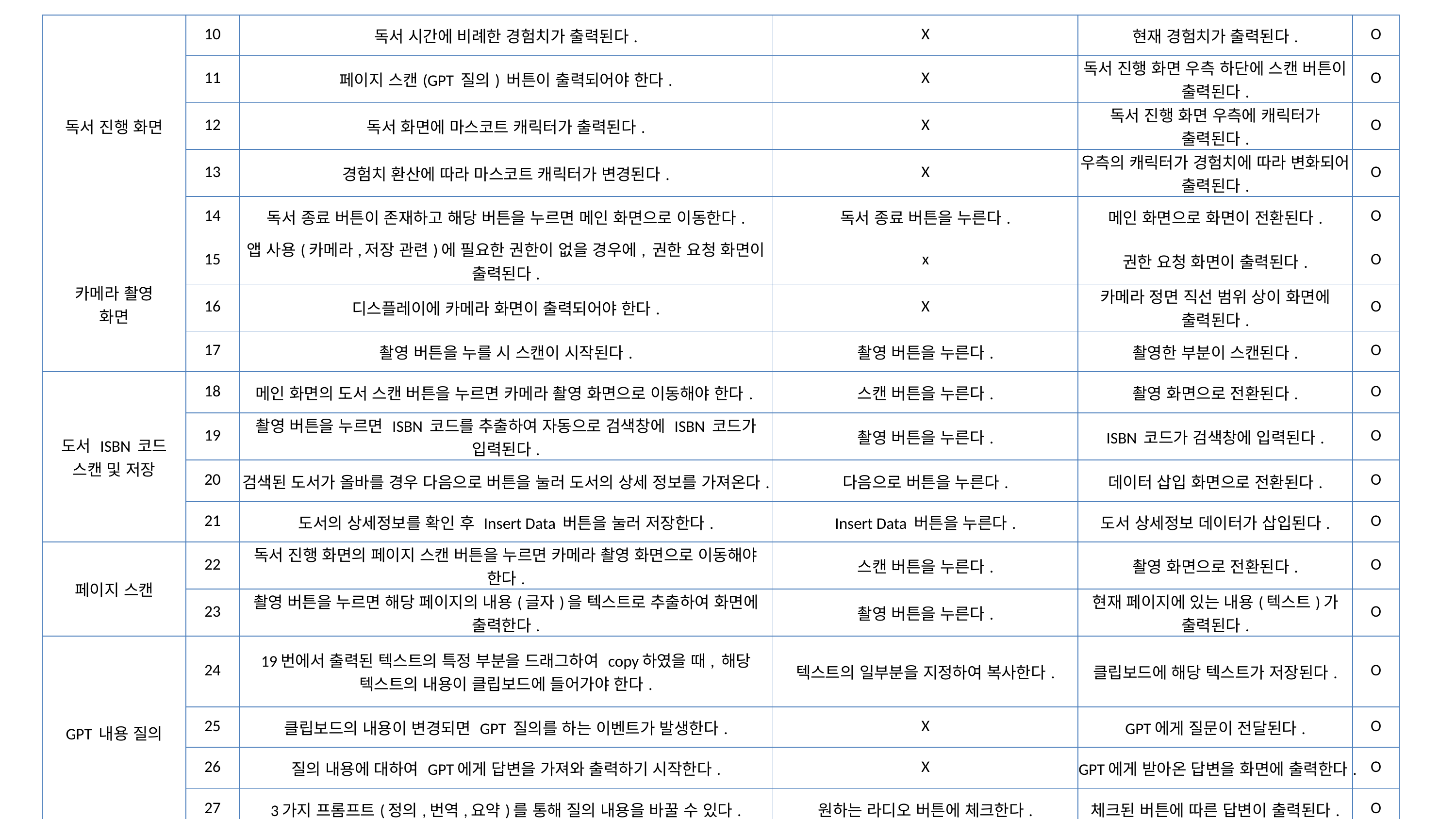

| 독서 진행 화면 | 10 | 독서 시간에 비례한 경험치가 출력된다. | X | 현재 경험치가 출력된다. | O |
| --- | --- | --- | --- | --- | --- |
|  | 11 | 페이지 스캔(GPT 질의) 버튼이 출력되어야 한다. | X | 독서 진행 화면 우측 하단에 스캔 버튼이 출력된다. | O |
|  | 12 | 독서 화면에 마스코트 캐릭터가 출력된다. | X | 독서 진행 화면 우측에 캐릭터가 출력된다. | O |
|  | 13 | 경험치 환산에 따라 마스코트 캐릭터가 변경된다. | X | 우측의 캐릭터가 경험치에 따라 변화되어 출력된다. | O |
|  | 14 | 독서 종료 버튼이 존재하고 해당 버튼을 누르면 메인 화면으로 이동한다. | 독서 종료 버튼을 누른다. | 메인 화면으로 화면이 전환된다. | O |
| 카메라 촬영 화면 | 15 | 앱 사용(카메라,저장 관련)에 필요한 권한이 없을 경우에, 권한 요청 화면이 출력된다. | x | 권한 요청 화면이 출력된다. | O |
|  | 16 | 디스플레이에 카메라 화면이 출력되어야 한다. | X | 카메라 정면 직선 범위 상이 화면에 출력된다. | O |
|  | 17 | 촬영 버튼을 누를 시 스캔이 시작된다. | 촬영 버튼을 누른다. | 촬영한 부분이 스캔된다. | O |
| 도서 ISBN 코드 스캔 및 저장 | 18 | 메인 화면의 도서 스캔 버튼을 누르면 카메라 촬영 화면으로 이동해야 한다. | 스캔 버튼을 누른다. | 촬영 화면으로 전환된다. | O |
|  | 19 | 촬영 버튼을 누르면 ISBN 코드를 추출하여 자동으로 검색창에 ISBN 코드가 입력된다. | 촬영 버튼을 누른다. | ISBN 코드가 검색창에 입력된다. | O |
|  | 20 | 검색된 도서가 올바를 경우 다음으로 버튼을 눌러 도서의 상세 정보를 가져온다. | 다음으로 버튼을 누른다. | 데이터 삽입 화면으로 전환된다. | O |
|  | 21 | 도서의 상세정보를 확인 후 Insert Data 버튼을 눌러 저장한다. | Insert Data 버튼을 누른다. | 도서 상세정보 데이터가 삽입된다. | O |
| 페이지 스캔 | 22 | 독서 진행 화면의 페이지 스캔 버튼을 누르면 카메라 촬영 화면으로 이동해야 한다. | 스캔 버튼을 누른다. | 촬영 화면으로 전환된다. | O |
|  | 23 | 촬영 버튼을 누르면 해당 페이지의 내용(글자)을 텍스트로 추출하여 화면에 출력한다. | 촬영 버튼을 누른다. | 현재 페이지에 있는 내용(텍스트)가 출력된다. | O |
| GPT 내용 질의 | 24 | 19번에서 출력된 텍스트의 특정 부분을 드래그하여 copy하였을 때, 해당 텍스트의 내용이 클립보드에 들어가야 한다. | 텍스트의 일부분을 지정하여 복사한다. | 클립보드에 해당 텍스트가 저장된다. | O |
|  | 25 | 클립보드의 내용이 변경되면 GPT 질의를 하는 이벤트가 발생한다. | X | GPT에게 질문이 전달된다. | O |
|  | 26 | 질의 내용에 대하여 GPT에게 답변을 가져와 출력하기 시작한다. | X | GPT에게 받아온 답변을 화면에 출력한다. | O |
|  | 27 | 3가지 프롬프트(정의,번역,요약)를 통해 질의 내용을 바꿀 수 있다. | 원하는 라디오 버튼에 체크한다. | 체크된 버튼에 따른 답변이 출력된다. | O |